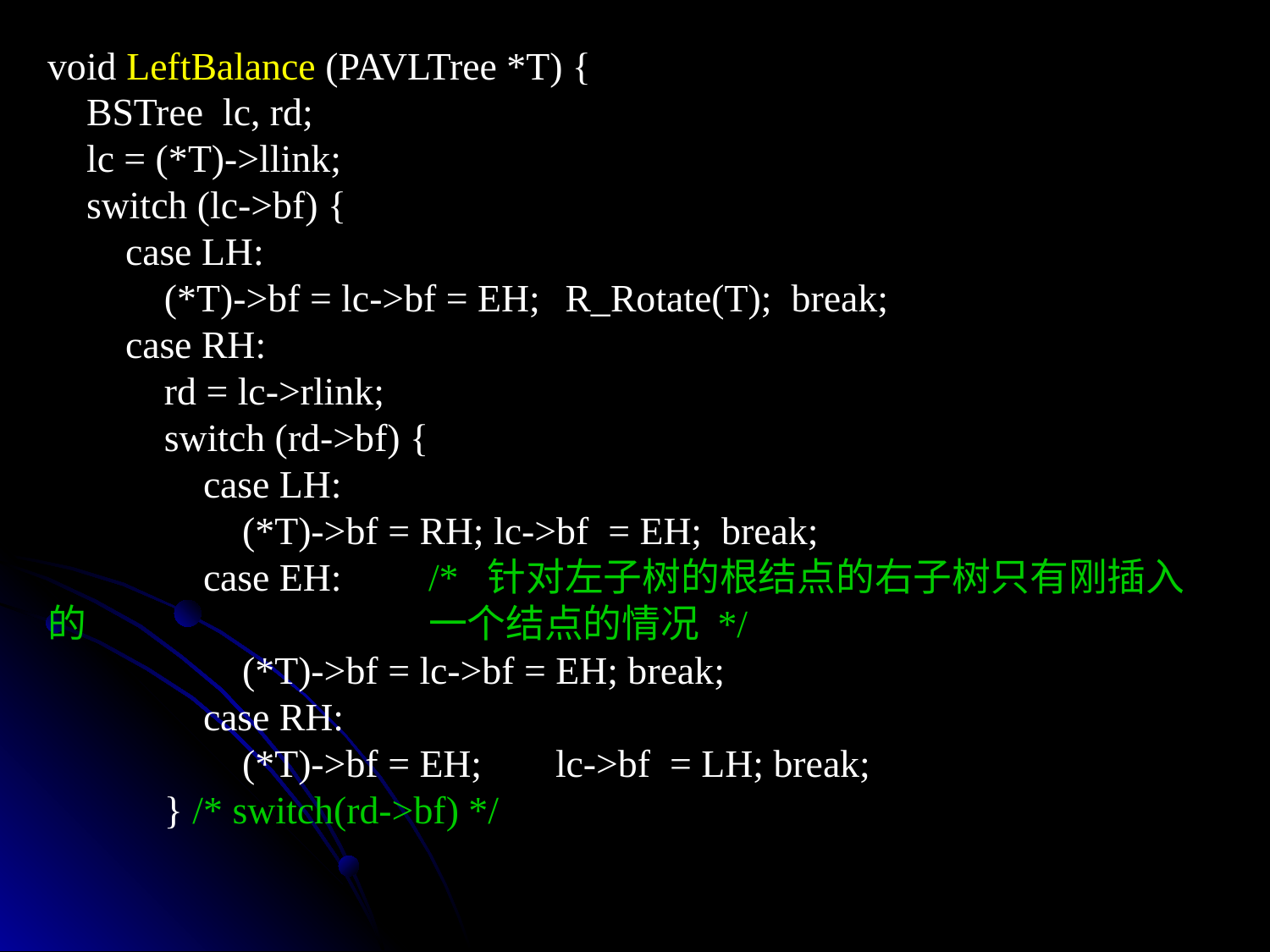

void LeftBalance (PAVLTree *T) {
    BSTree  lc, rd;
    lc = (*T)->llink;
    switch (lc->bf) {
        case LH:
            (*T)->bf = lc->bf = EH;	 R_Rotate(T);  break;
        case RH:
            rd = lc->rlink;
            switch (rd->bf) {
                case LH:
                    (*T)->bf = RH; lc->bf  = EH;  break;
                case EH: 	/*  针对左子树的根结点的右子树只有刚插入的			一个结点的情况 */
                    (*T)->bf = lc->bf = EH; break;
                case RH:
                    (*T)->bf = EH;	lc->bf  = LH; break;
            } /* switch(rd->bf) */